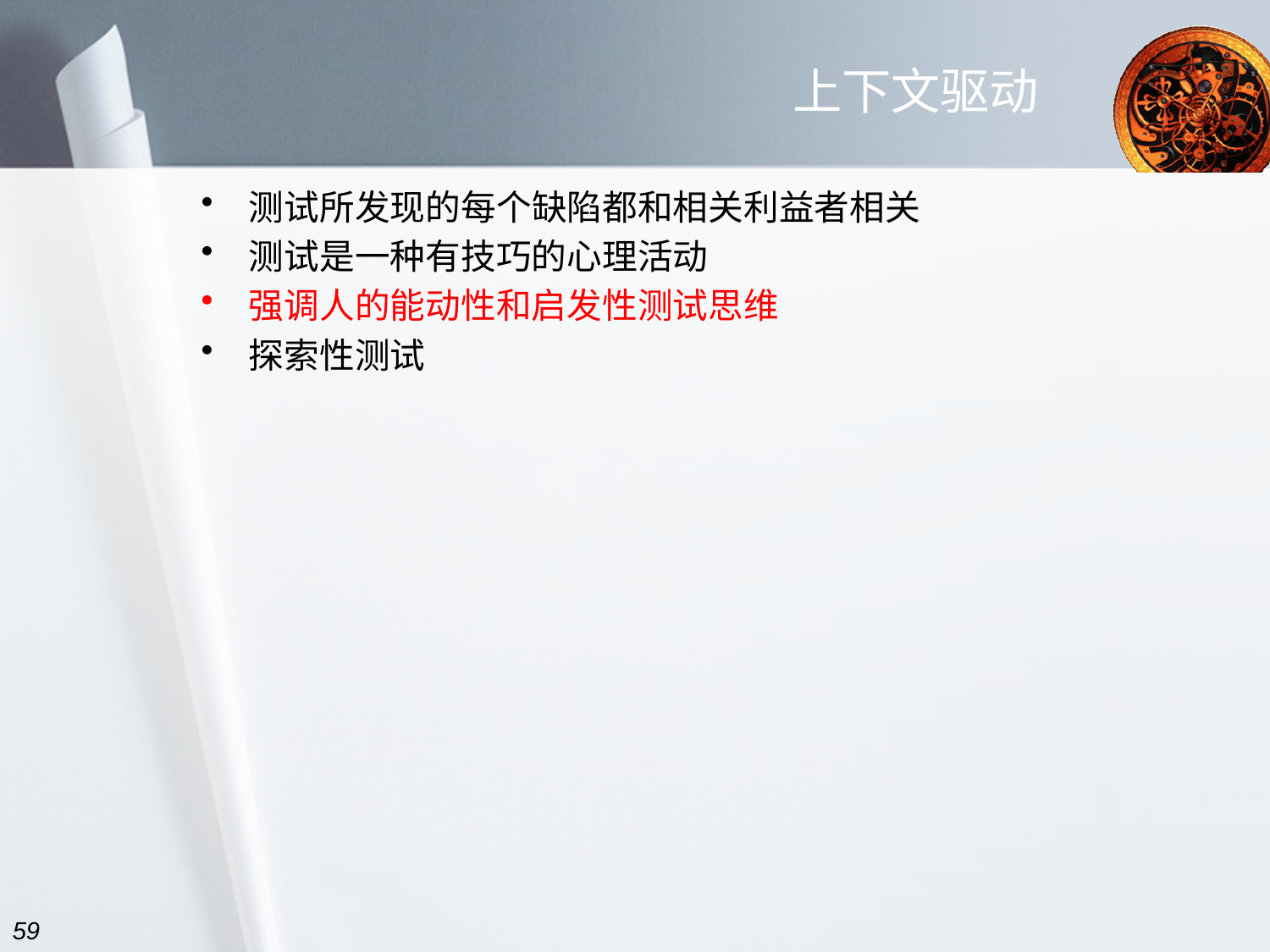

# 上下文驱动
测试所发现的每个缺陷都和相关利益者相关
测试是一种有技巧的心理活动
强调人的能动性和启发性测试思维
探索性测试

59